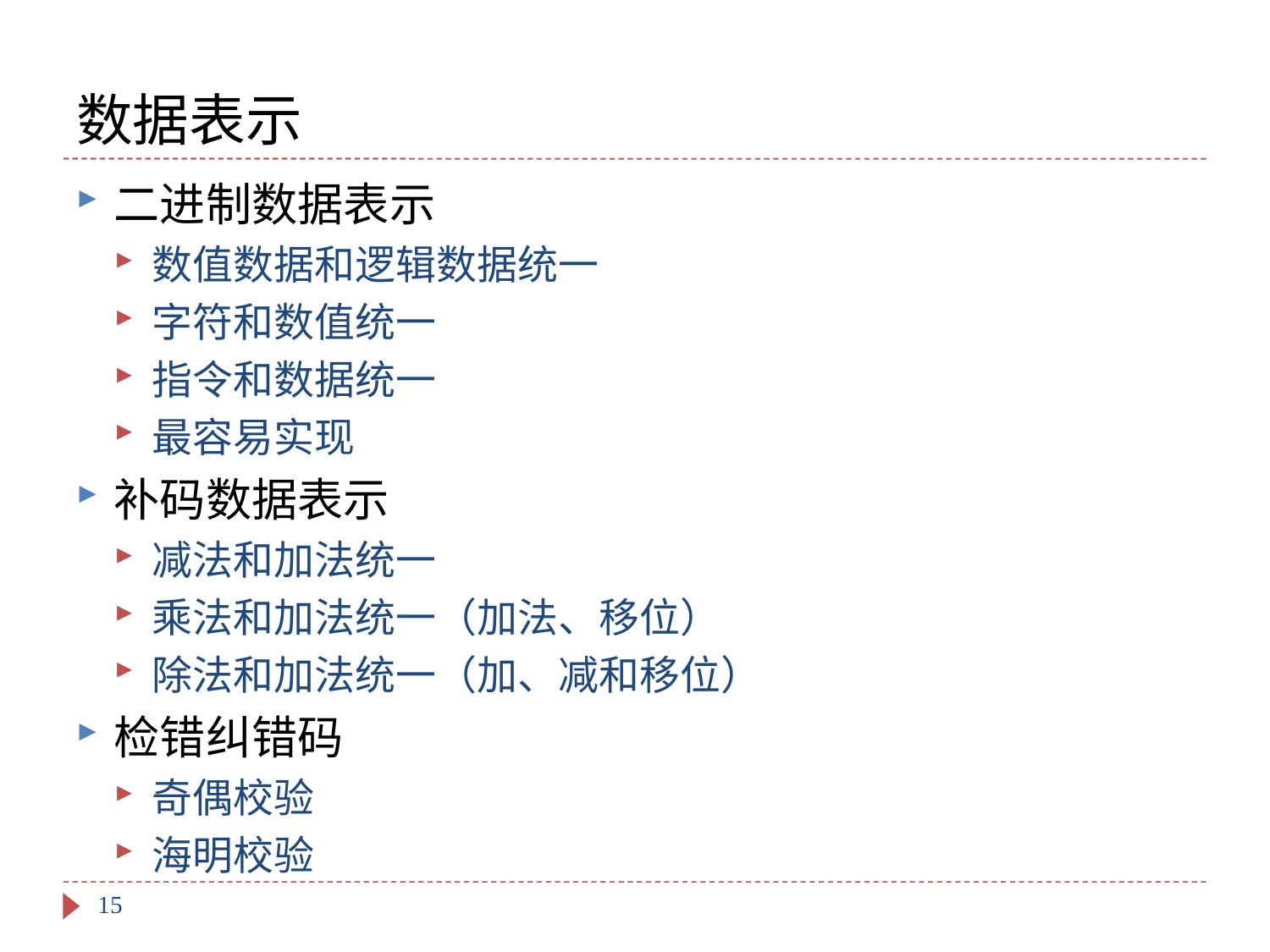

# 数据表示
二进制数据表示
数值数据和逻辑数据统一
字符和数值统一
指令和数据统一
最容易实现
补码数据表示
减法和加法统一
乘法和加法统一（加法、移位）
除法和加法统一（加、减和移位）
检错纠错码
奇偶校验
海明校验

15